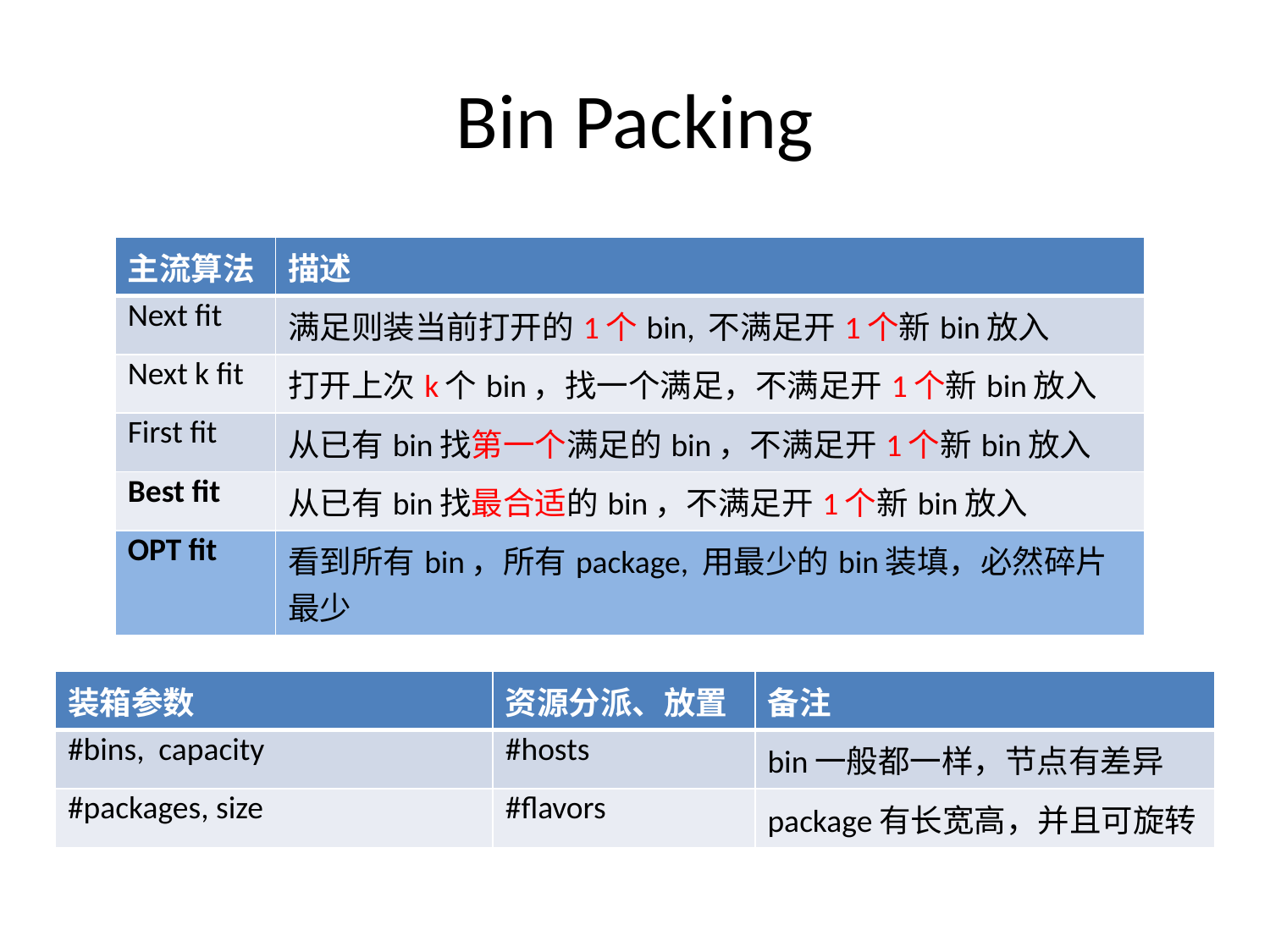

# Bin Packing
| 主流算法 | 描述 |
| --- | --- |
| Next fit | 满足则装当前打开的1个bin, 不满足开1个新bin放入 |
| Next k fit | 打开上次k个bin，找一个满足，不满足开1个新bin放入 |
| First fit | 从已有bin找第一个满足的bin，不满足开1个新bin放入 |
| Best fit | 从已有bin找最合适的bin，不满足开1个新bin放入 |
| OPT fit | 看到所有bin，所有package, 用最少的bin装填，必然碎片最少 |
| 装箱参数 | 资源分派、放置 | 备注 |
| --- | --- | --- |
| #bins, capacity | #hosts | bin一般都一样，节点有差异 |
| #packages, size | #flavors | package有长宽高，并且可旋转 |